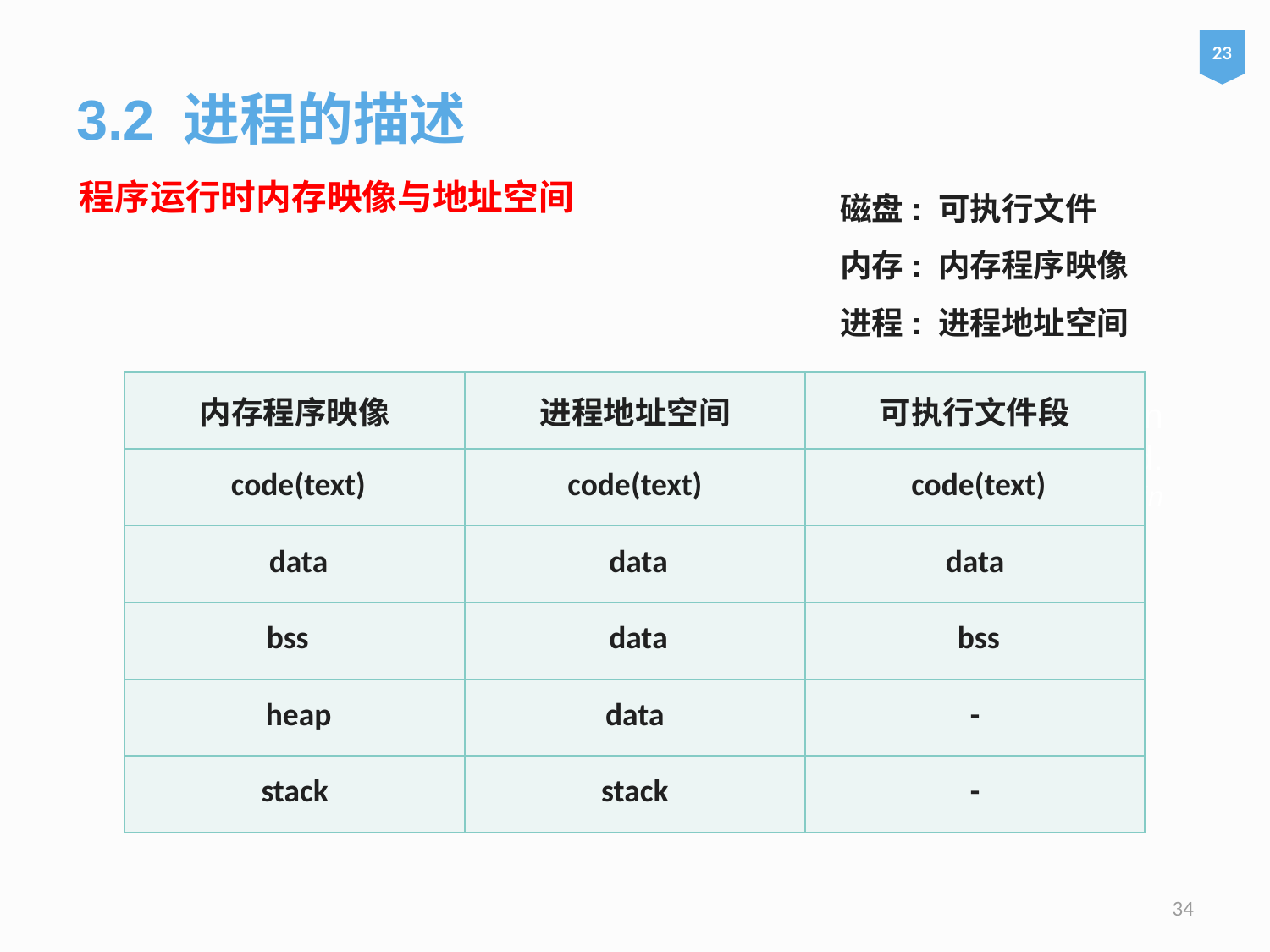

23
3.2 进程的描述
磁盘: 可执行文件
内存: 内存程序映像
进程: 进程地址空间
程序运行时内存映像与地址空间
| 内存程序映像 | 进程地址空间 | 可执行文件段 |
| --- | --- | --- |
| code(text) | code(text) | code(text) |
| data | data | data |
| bss | data | bss |
| heap | data | - |
| stack | stack | - |
# We are currently not planning on conquering the world. – Sergey Brin
34